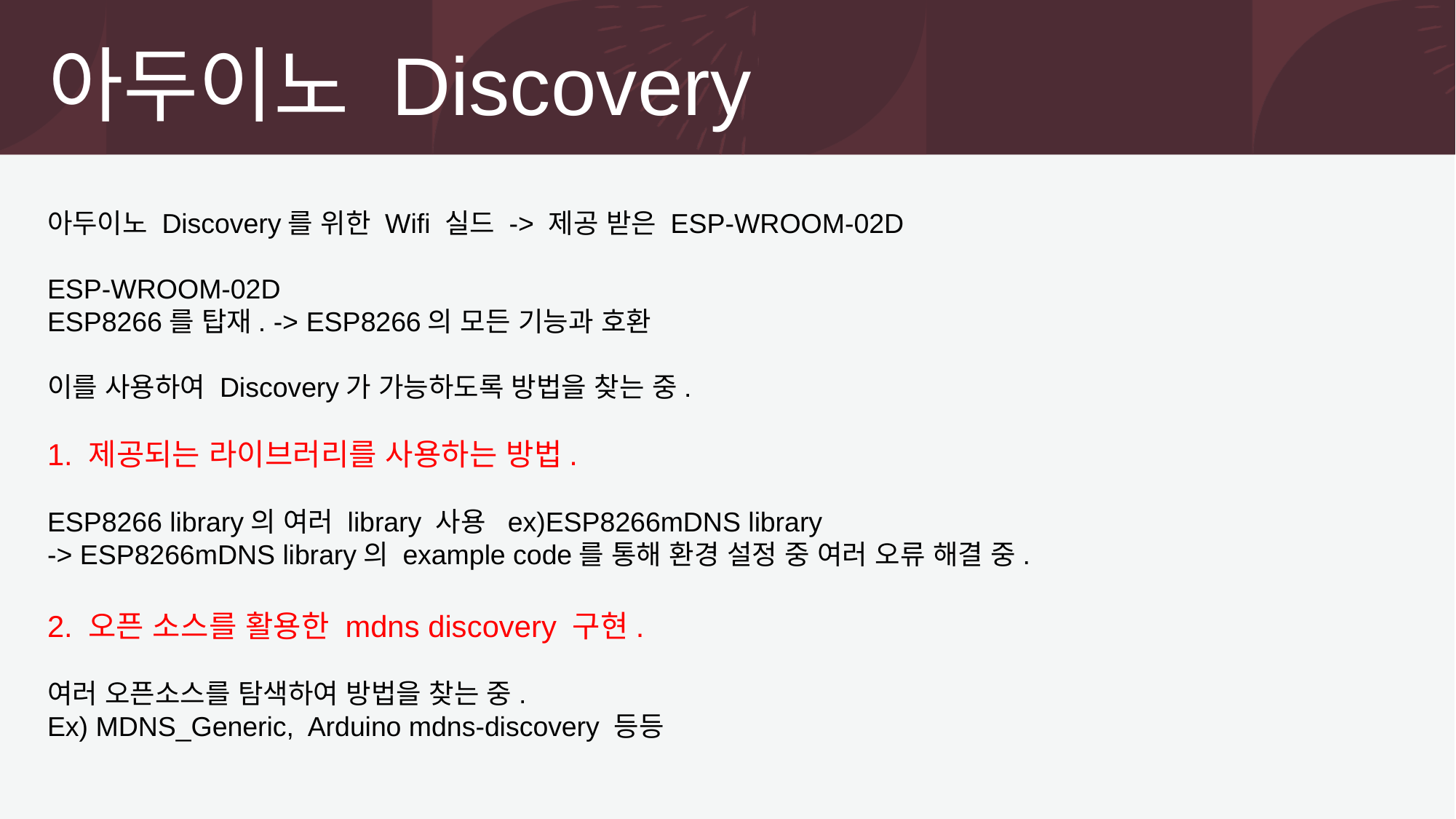

아두이노 Discovery

아두이노 Discovery를 위한 Wifi 실드 -> 제공 받은 ESP-WROOM-02D

ESP-WROOM-02D
ESP8266를 탑재. -> ESP8266의 모든 기능과 호환

이를 사용하여 Discovery가 가능하도록 방법을 찾는 중.

제공되는 라이브러리를 사용하는 방법.

ESP8266 library의 여러 library 사용  ex)ESP8266mDNS library
-> ESP8266mDNS library의 example code를 통해 환경 설정 중 여러 오류 해결 중.

2. 오픈 소스를 활용한 mdns discovery 구현.

여러 오픈소스를 탐색하여 방법을 찾는 중.
Ex) MDNS_Generic,  Arduino mdns-discovery 등등